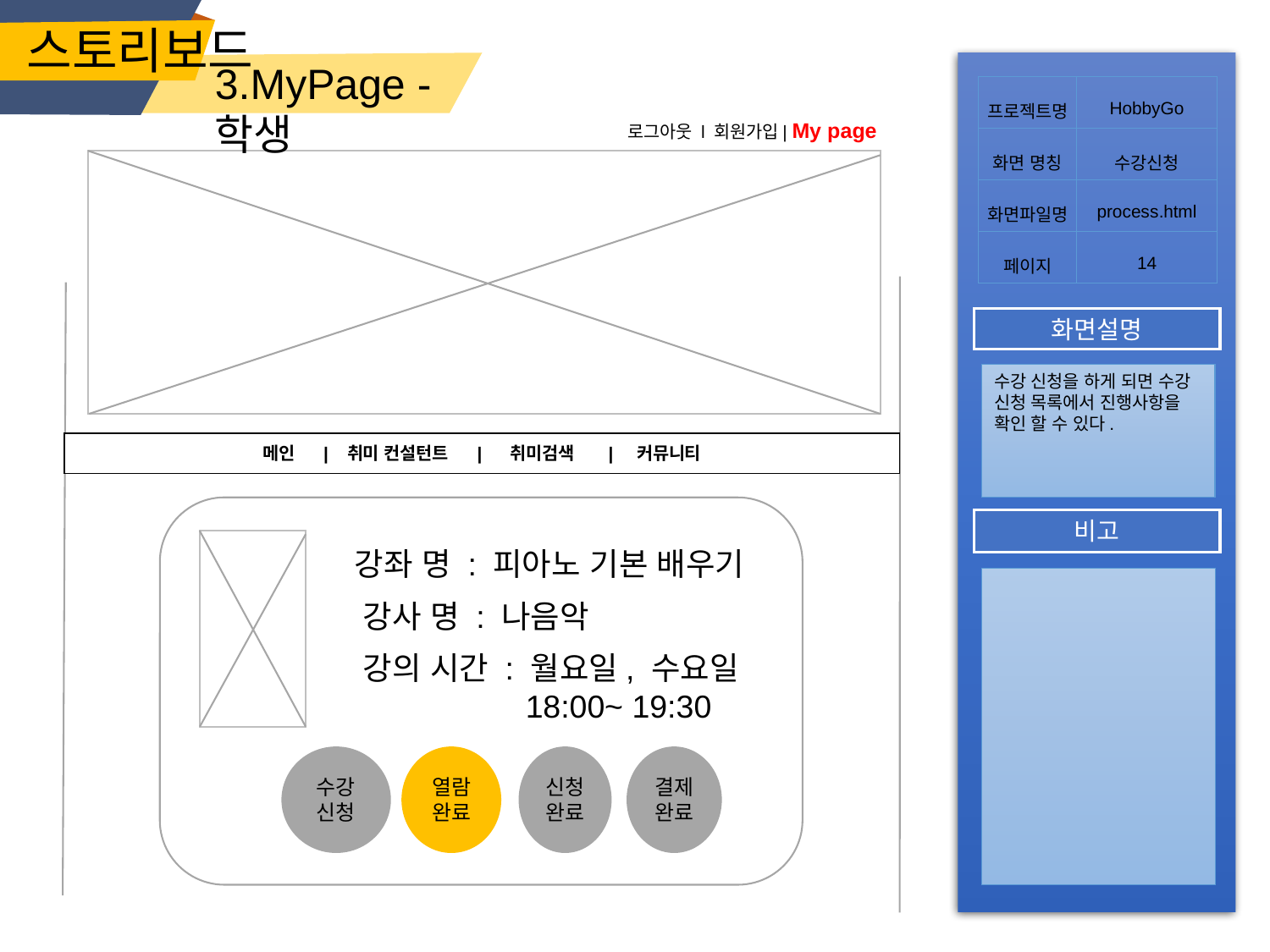

스토리보드
3.MyPage - 학생

| 프로젝트명 | HobbyGo |
| --- | --- |
| 화면 명칭 | 수강신청 |
| 화면파일명 | process.html |
| 페이지 | 14 |
로그아웃 l 회원가입| My page

화면설명
수강 신청을 하게 되면 수강 신청 목록에서 진행사항을 확인 할 수 있다.
메인     |   취미 컨설턴트     |     취미검색      |    커뮤니티

비고

강좌 명 : 피아노 기본 배우기

강사 명 : 나음악
강의 시간 : 월요일, 수요일
	    18:00~ 19:30
수강신청
열람완료
신청
완료
결제완료